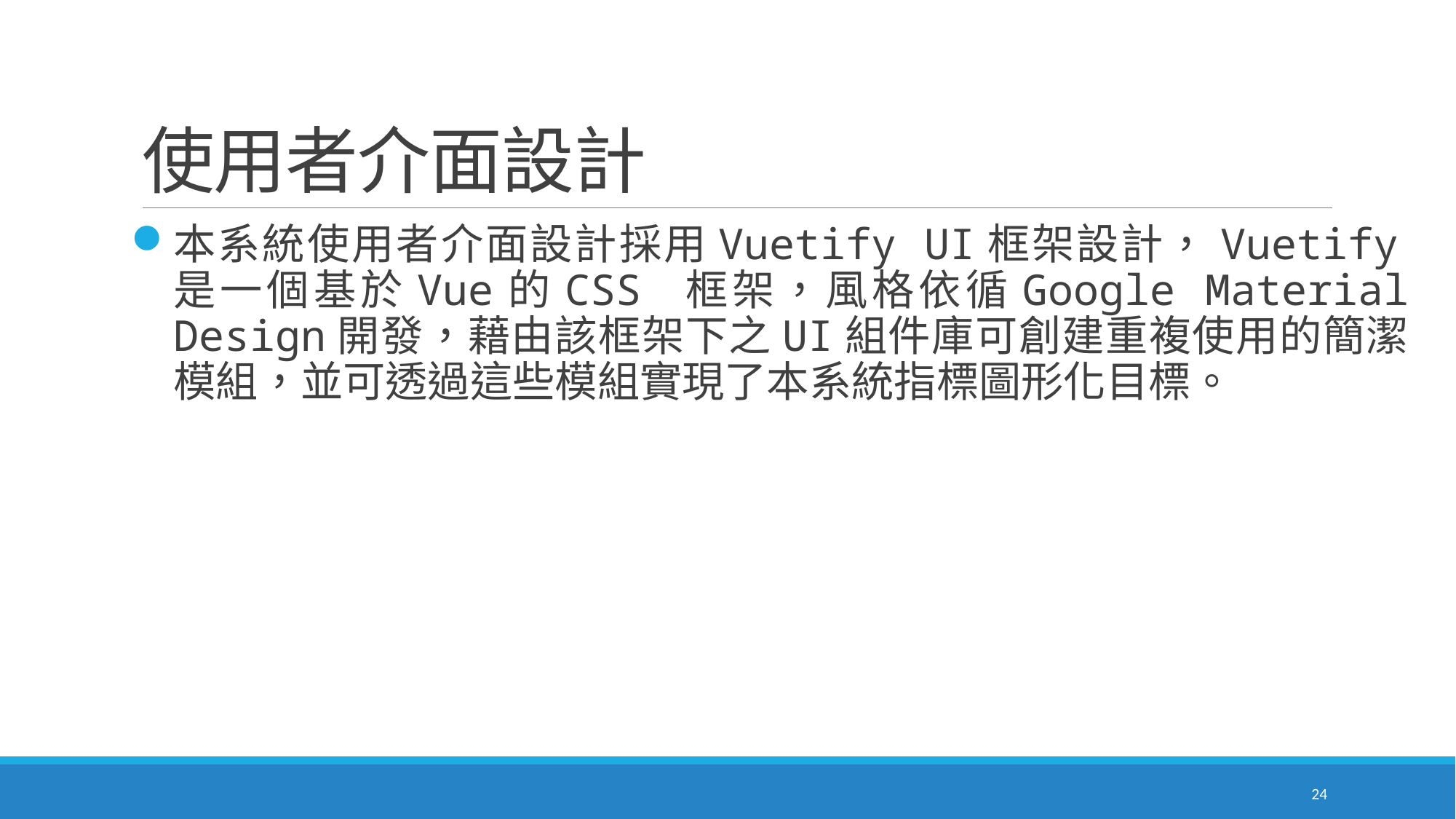

# 使用者介面設計
本系統使用者介面設計採用Vuetify UI框架設計，Vuetify是一個基於Vue的CSS 框架，風格依循Google Material Design開發，藉由該框架下之UI組件庫可創建重複使用的簡潔模組，並可透過這些模組實現了本系統指標圖形化目標。
24